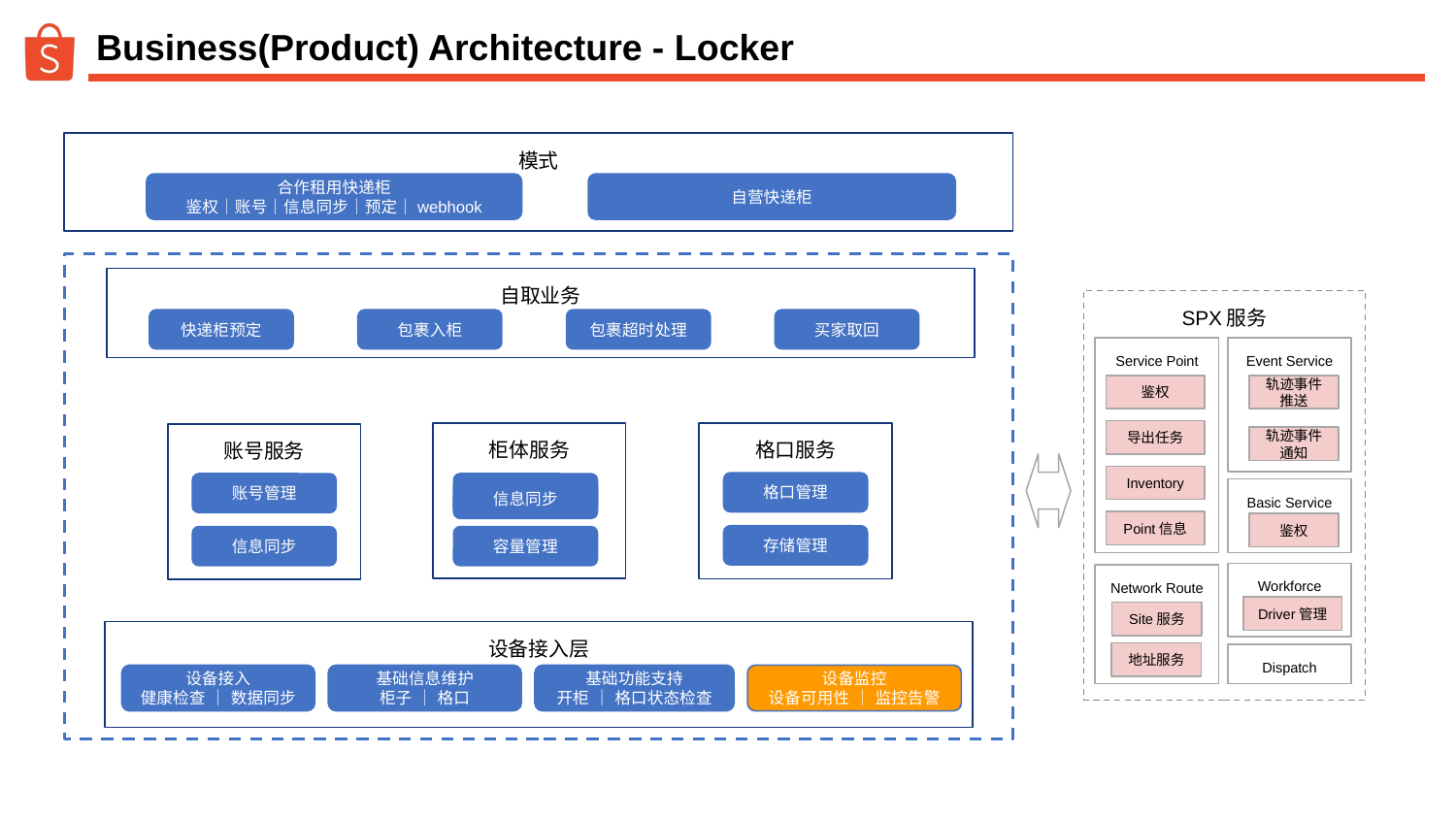

Business(Product) Architecture - Locker
模式
合作租用快递柜
鉴权｜账号｜信息同步｜预定｜webhook
自营快递柜

自取业务
快递柜预定
包裹入柜
包裹超时处理
买家取回
SPX服务
Service Point
Event Service
轨迹事件推送
鉴权
导出任务
柜体服务
信息管理
容量管理
信息同步
格口服务
格口管理
存储管理
账号服务
账号管理
信息同步
轨迹事件通知

Inventory
Basic Service
Point信息
鉴权
Workforce
Network Route
Driver管理
Site服务
设备接入层
地址服务
Dispatch
设备接入
健康检查 ｜ 数据同步
基础功能支持
开柜 ｜ 格口状态检查
设备监控
设备可用性 ｜ 监控告警
基础信息维护
柜子 ｜ 格口